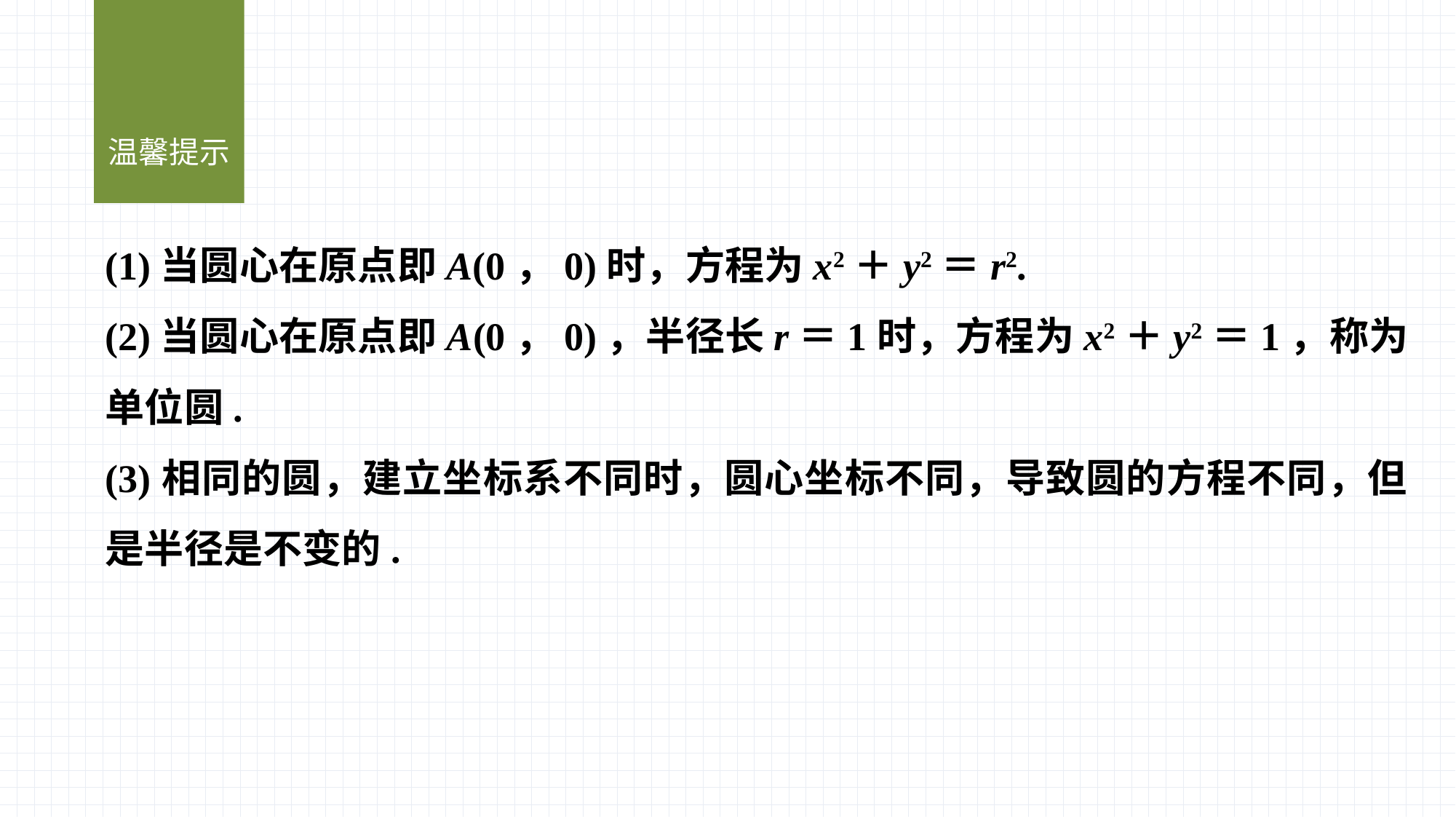

温馨提示
(1)当圆心在原点即A(0，0)时，方程为x2＋y2＝r2.
(2)当圆心在原点即A(0，0)，半径长r＝1时，方程为x2＋y2＝1，称为单位圆.
(3)相同的圆，建立坐标系不同时，圆心坐标不同，导致圆的方程不同，但是半径是不变的.